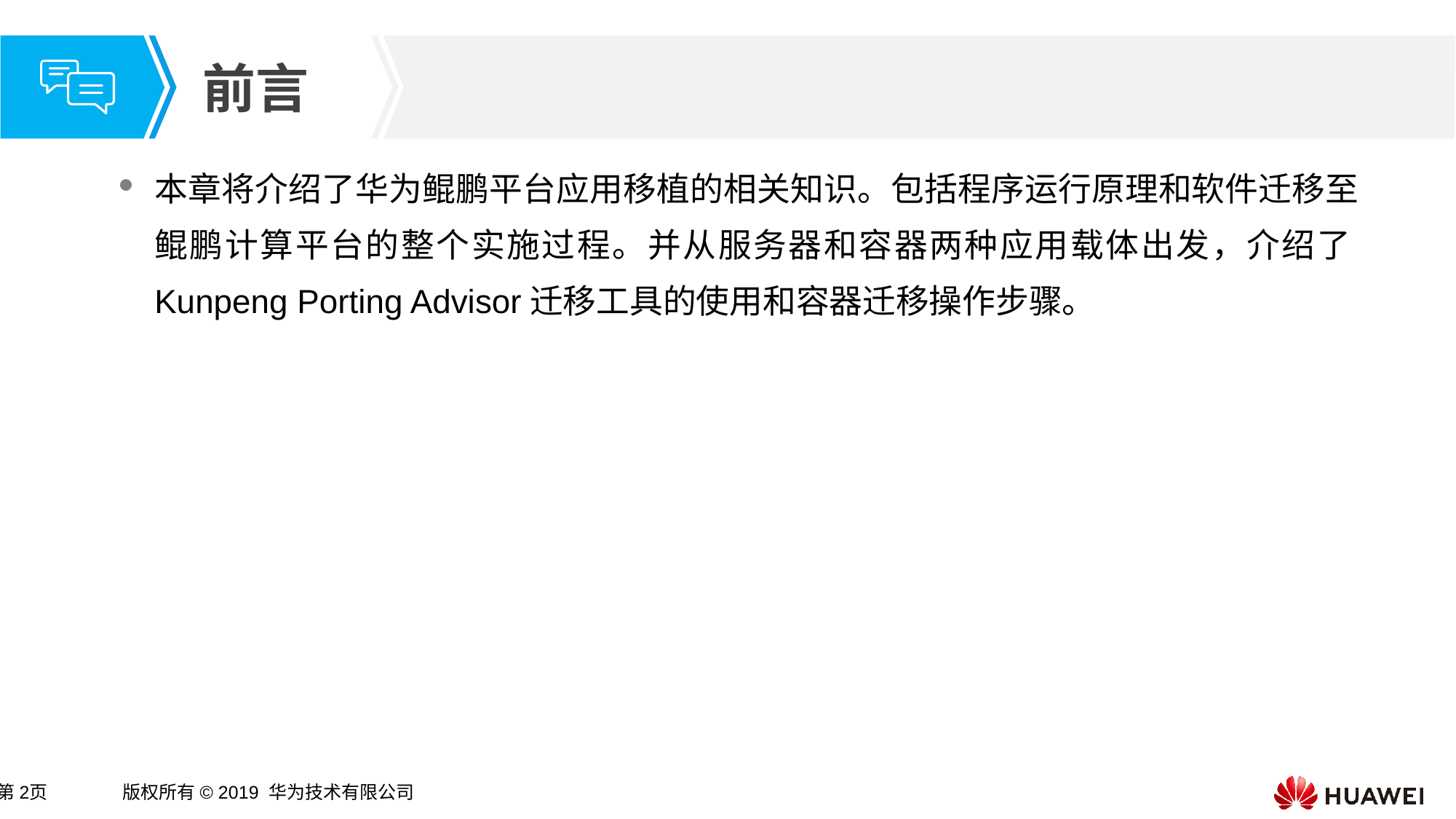

本章将介绍了华为鲲鹏平台应用移植的相关知识。包括程序运行原理和软件迁移至鲲鹏计算平台的整个实施过程。并从服务器和容器两种应用载体出发，介绍了Kunpeng Porting Advisor迁移工具的使用和容器迁移操作步骤。